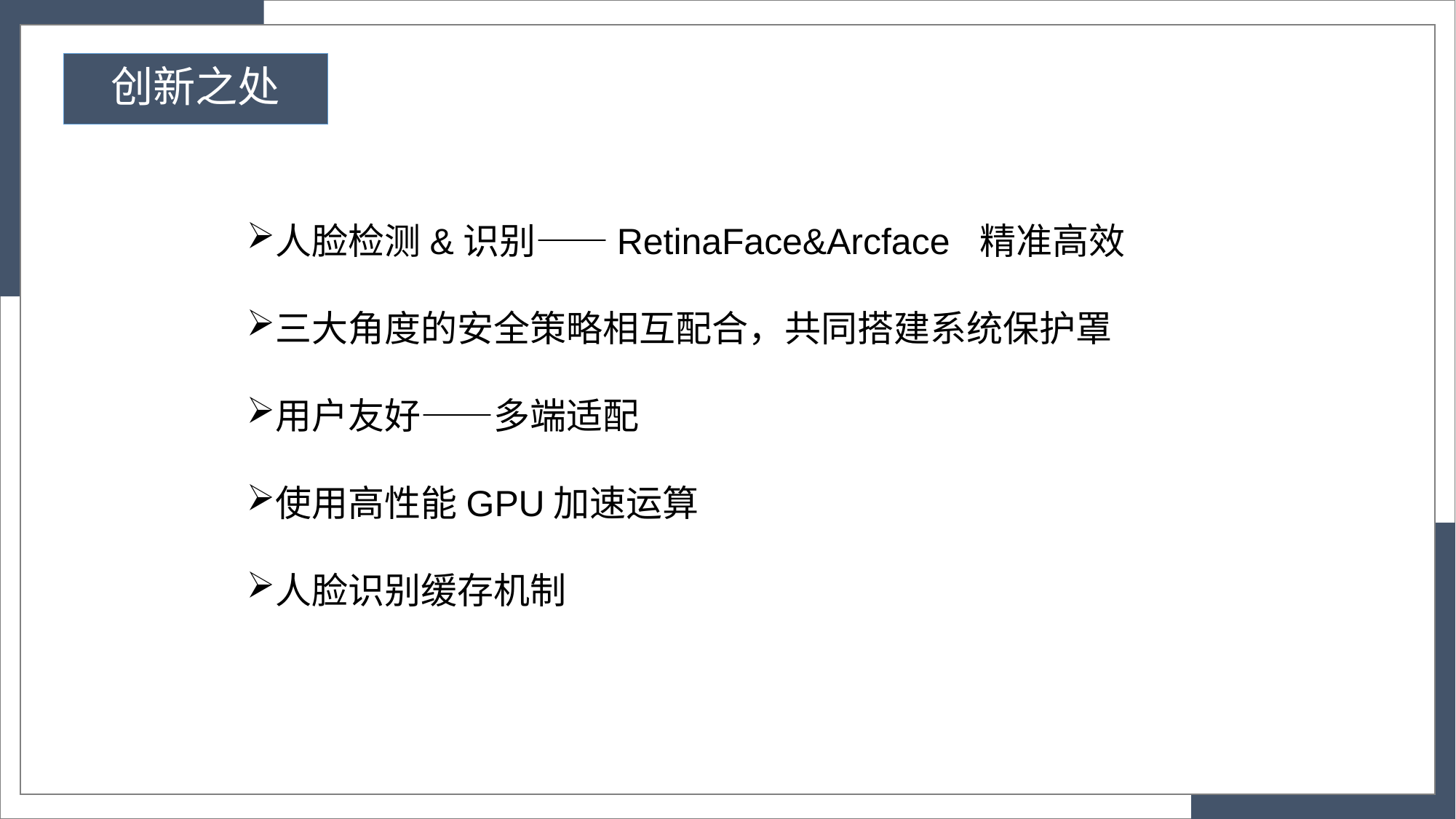

# 创新之处
人脸检测&识别——RetinaFace&Arcface  精准高效
三大角度的安全策略相互配合，共同搭建系统保护罩
用户友好——多端适配
使用高性能GPU加速运算
人脸识别缓存机制